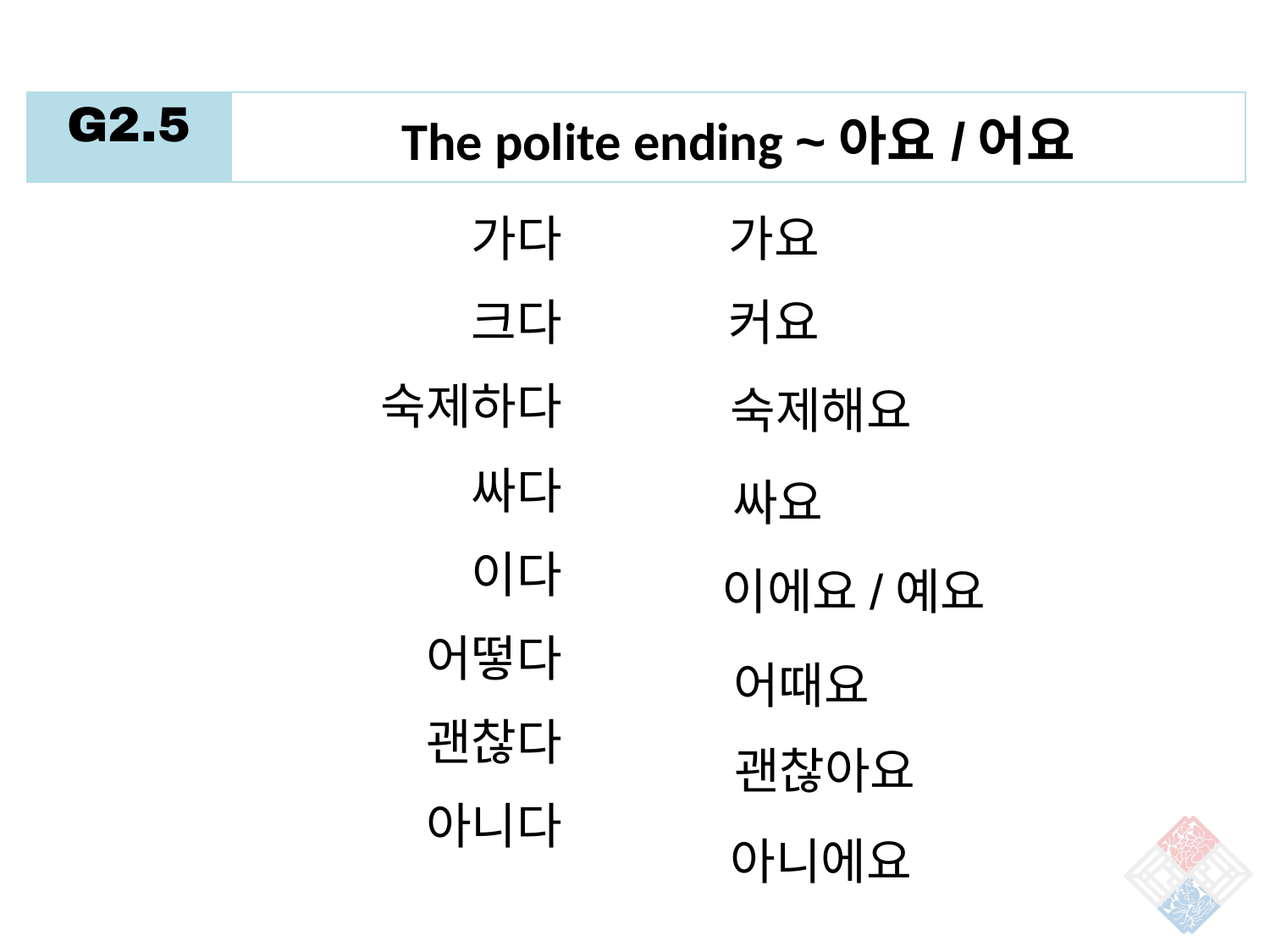

| G2.5 | The polite ending ~아요/어요 |
| --- | --- |
가다
크다
숙제하다
싸다
이다
어떻다
괜찮다
아니다
가요
커요
숙제해요
싸요
이에요/예요
어때요
괜찮아요

아니에요